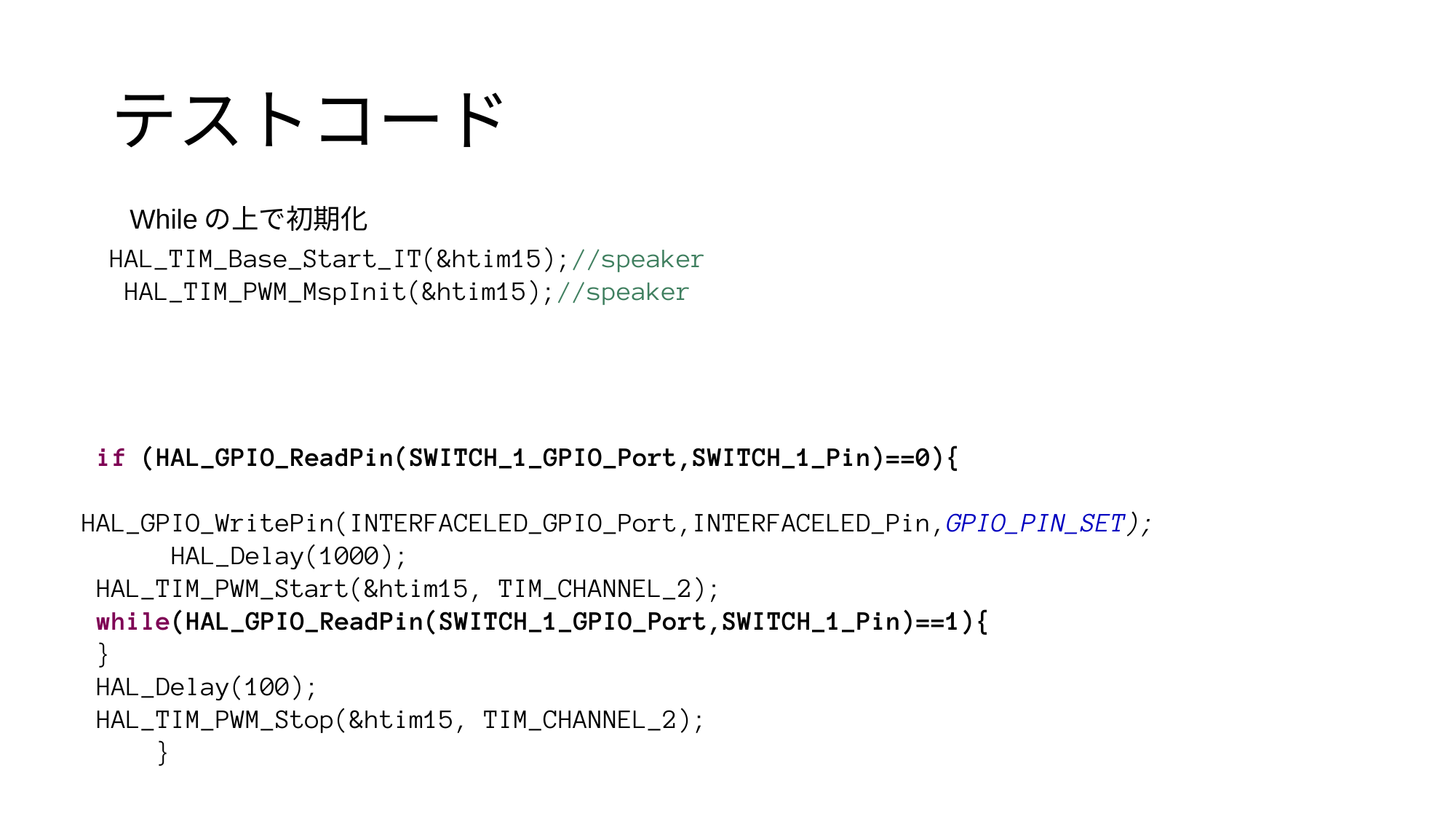

# テストコード
Whileの上で初期化
 HAL_TIM_Base_Start_IT(&htim15);//speaker
  HAL_TIM_PWM_MspInit(&htim15);//speaker
 if (HAL_GPIO_ReadPin(SWITCH_1_GPIO_Port,SWITCH_1_Pin)==0){
     HAL_GPIO_WritePin(INTERFACELED_GPIO_Port,INTERFACELED_Pin,GPIO_PIN_SET);
      HAL_Delay(1000);
 HAL_TIM_PWM_Start(&htim15, TIM_CHANNEL_2);
 while(HAL_GPIO_ReadPin(SWITCH_1_GPIO_Port,SWITCH_1_Pin)==1){
 }
 HAL_Delay(100);
 HAL_TIM_PWM_Stop(&htim15, TIM_CHANNEL_2);
     }